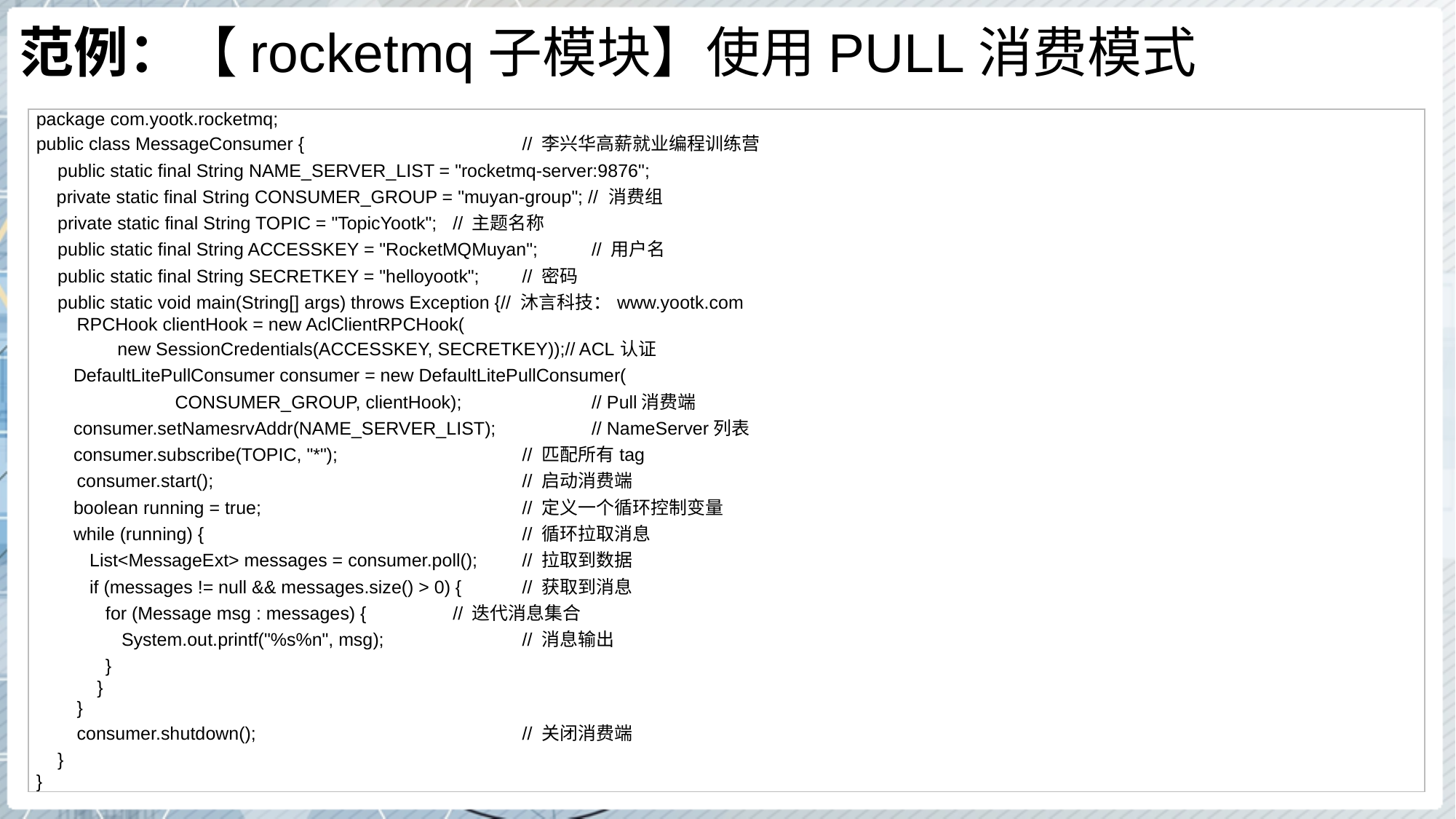

# 范例：【rocketmq子模块】使用PULL消费模式
| package com.yootk.rocketmq; public class MessageConsumer { // 李兴华高薪就业编程训练营 public static final String NAME\_SERVER\_LIST = "rocketmq-server:9876"; private static final String CONSUMER\_GROUP = "muyan-group"; // 消费组 private static final String TOPIC = "TopicYootk"; // 主题名称 public static final String ACCESSKEY = "RocketMQMuyan"; // 用户名 public static final String SECRETKEY = "helloyootk"; // 密码 public static void main(String[] args) throws Exception {// 沐言科技：www.yootk.com RPCHook clientHook = new AclClientRPCHook( new SessionCredentials(ACCESSKEY, SECRETKEY));// ACL认证 DefaultLitePullConsumer consumer = new DefaultLitePullConsumer( CONSUMER\_GROUP, clientHook); // Pull消费端 consumer.setNamesrvAddr(NAME\_SERVER\_LIST); // NameServer列表 consumer.subscribe(TOPIC, "\*"); // 匹配所有tag consumer.start(); // 启动消费端 boolean running = true; // 定义一个循环控制变量 while (running) { // 循环拉取消息 List<MessageExt> messages = consumer.poll(); // 拉取到数据 if (messages != null && messages.size() > 0) { // 获取到消息 for (Message msg : messages) { // 迭代消息集合 System.out.printf("%s%n", msg); // 消息输出 } } } consumer.shutdown(); // 关闭消费端 } } |
| --- |